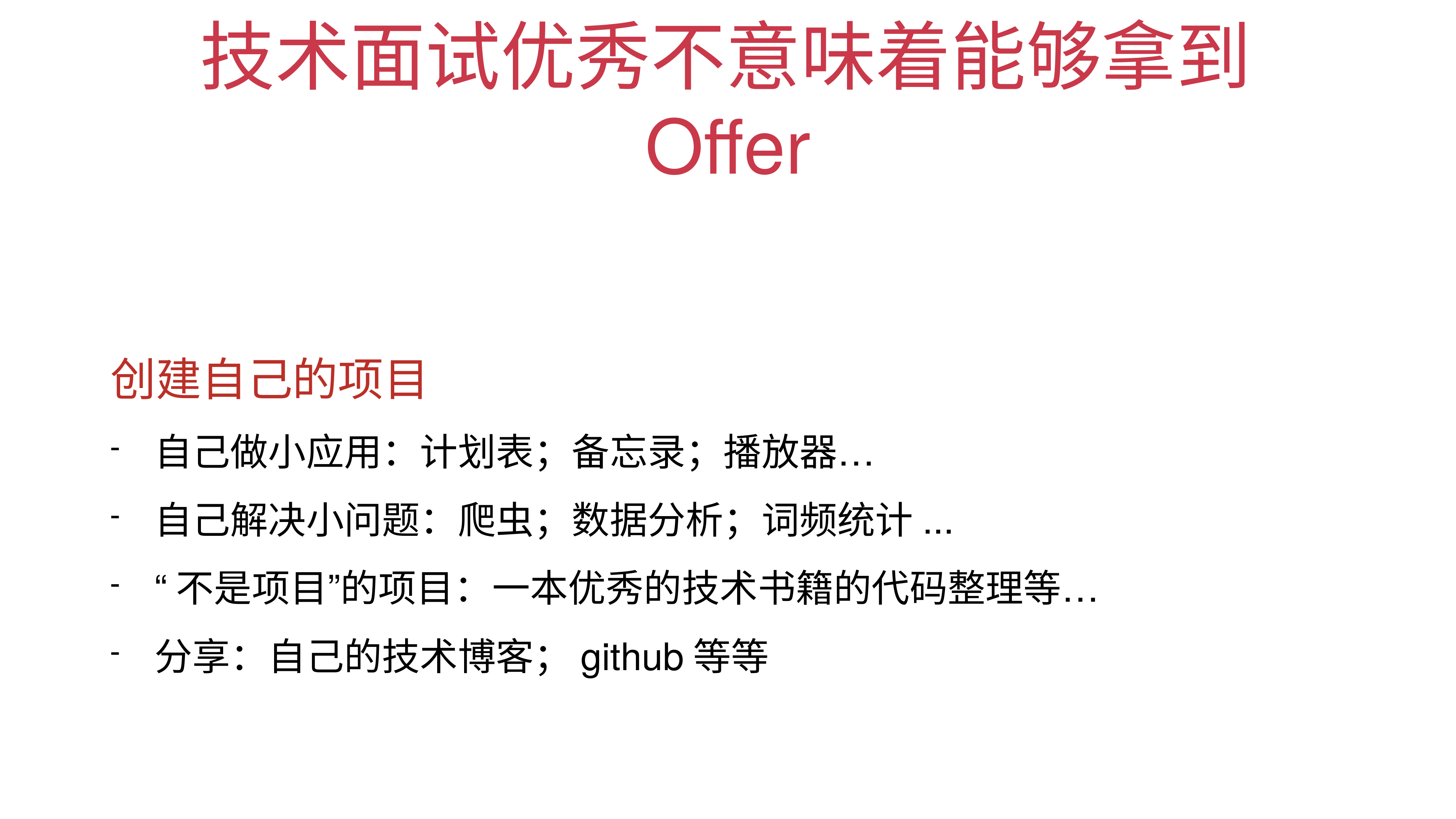

# 技术面试优秀不意味着能够拿到Offer
创建自己的项目
自己做小应用：计划表；备忘录；播放器…
自己解决小问题：爬虫；数据分析；词频统计...
“不是项目”的项目：一本优秀的技术书籍的代码整理等…
分享：自己的技术博客；github等等